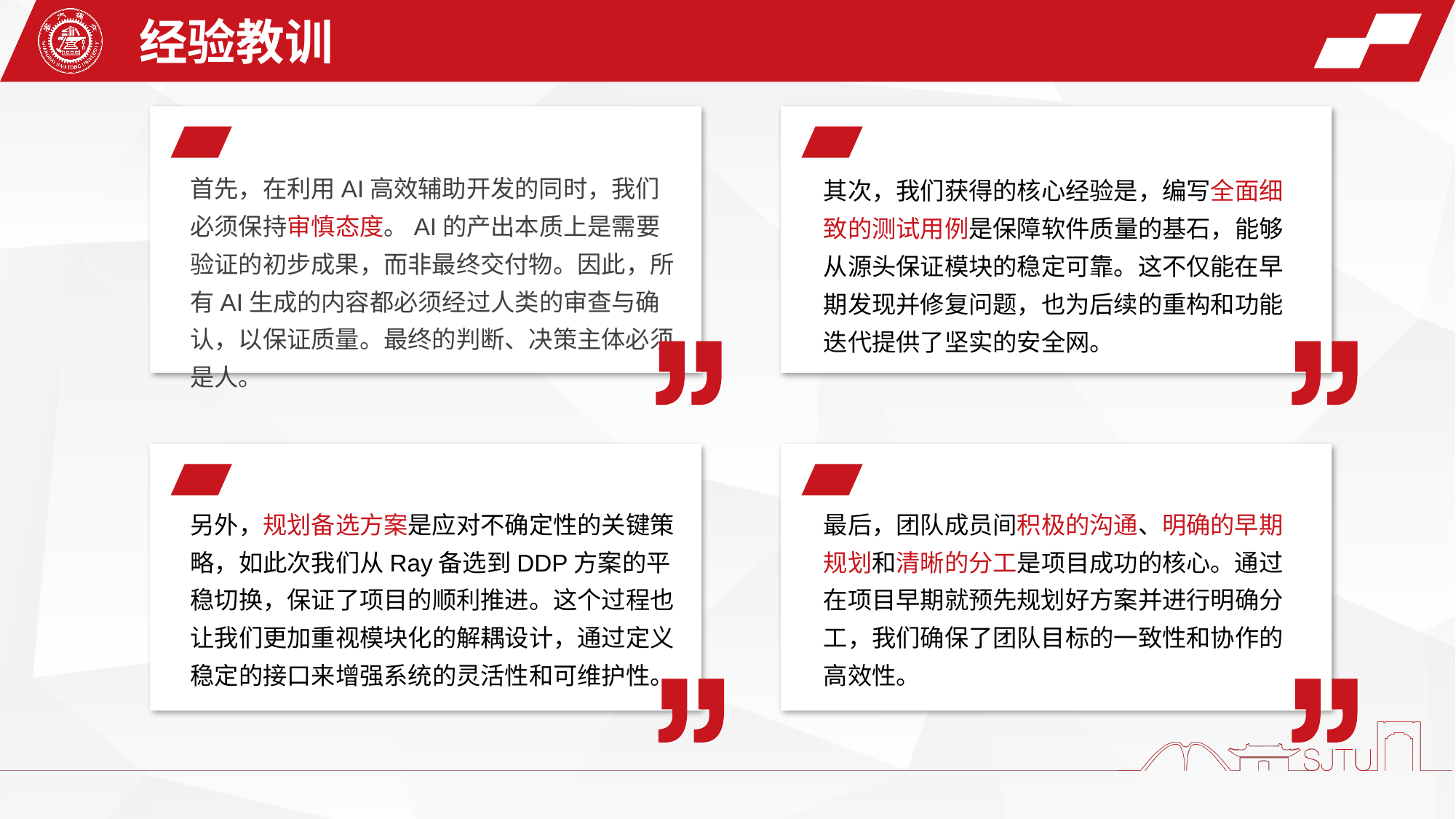

经验教训

首先，在利用AI高效辅助开发的同时，我们必须保持审慎态度。AI的产出本质上是需要验证的初步成果，而非最终交付物。因此，所有AI生成的内容都必须经过人类的审查与确认，以保证质量。最终的判断、决策主体必须是人。
其次，我们获得的核心经验是，编写全面细致的测试用例是保障软件质量的基石，能够从源头保证模块的稳定可靠。这不仅能在早期发现并修复问题，也为后续的重构和功能迭代提供了坚实的安全网。

另外，规划备选方案是应对不确定性的关键策略，如此次我们从Ray备选到DDP方案的平稳切换，保证了项目的顺利推进。这个过程也让我们更加重视模块化的解耦设计，通过定义稳定的接口来增强系统的灵活性和可维护性。
最后，团队成员间积极的沟通、明确的早期规划和清晰的分工是项目成功的核心。通过在项目早期就预先规划好方案并进行明确分工，我们确保了团队目标的一致性和协作的高效性。